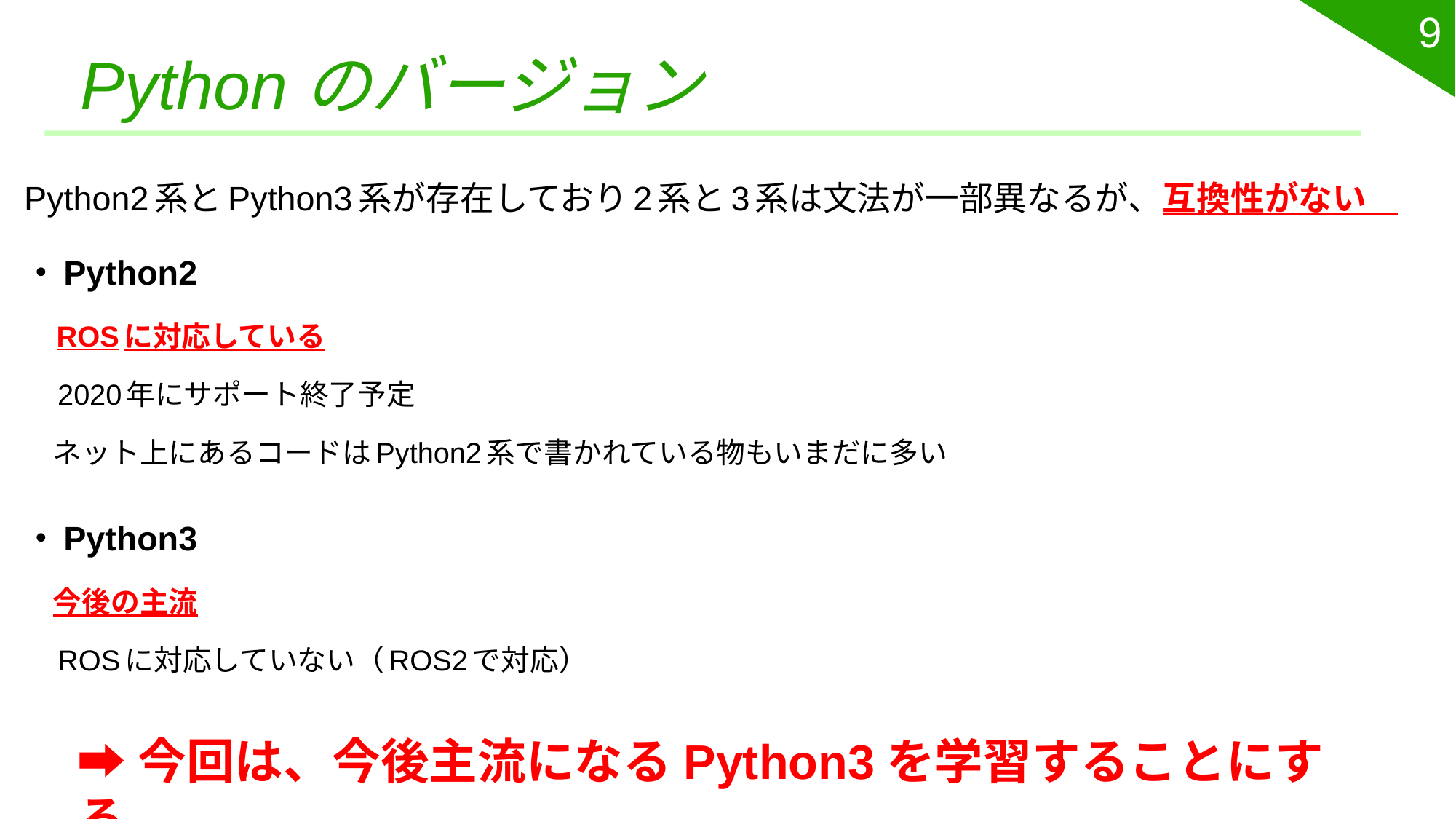

9
# Pythonのバージョン
Python2系とPython3系が存在しており2系と3系は文法が一部異なるが、互換性がない
・Python2
　ROSに対応している
　2020年にサポート終了予定
　ネット上にあるコードはPython2系で書かれている物もいまだに多い
・Python3
　今後の主流
　ROSに対応していない（ROS2で対応）
➡今回は、今後主流になるPython3を学習することにする